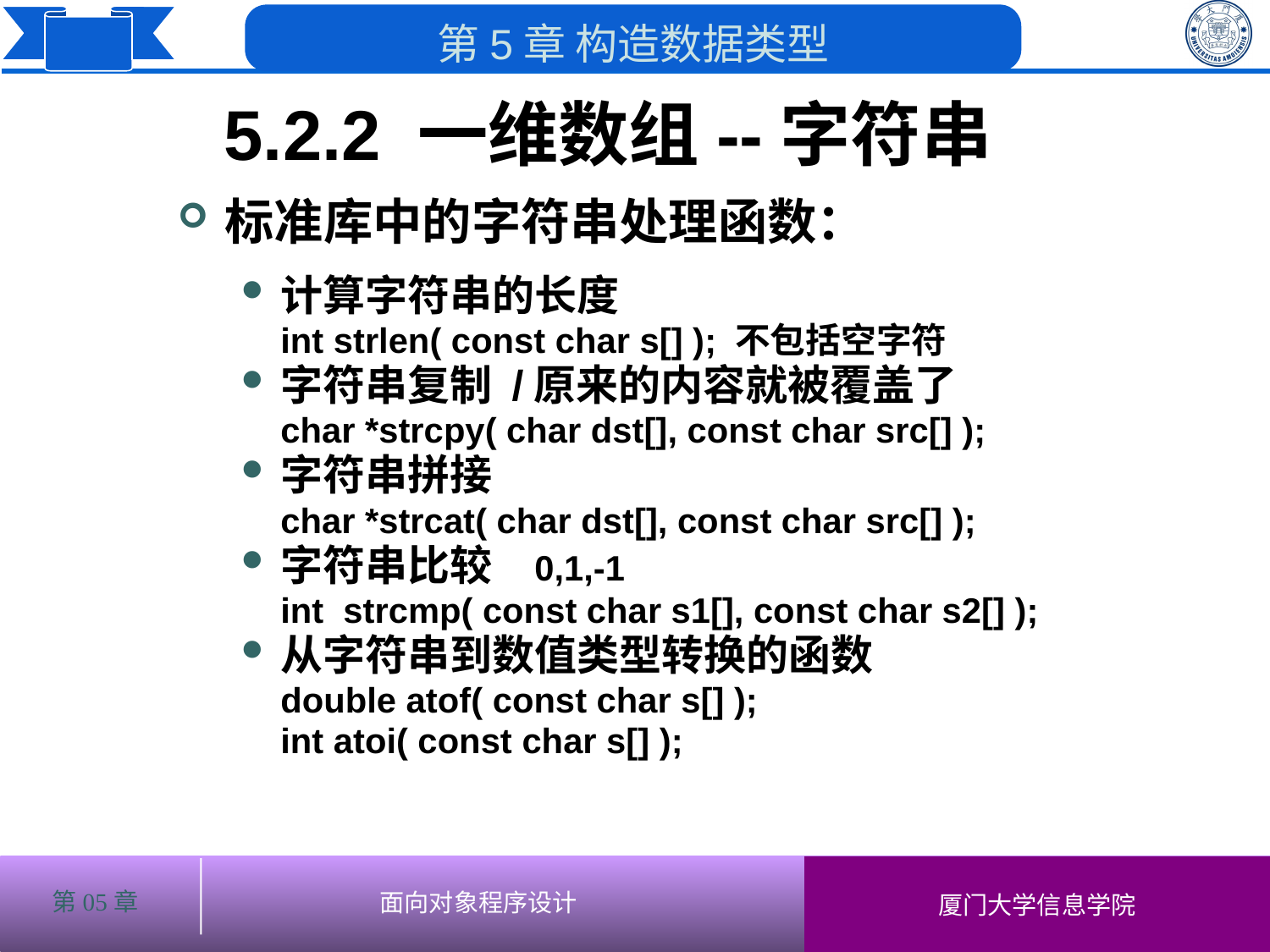

5.2.2 一维数组--字符串
# 标准库中的字符串处理函数：

计算字符串的长度
	int strlen( const char s[] ); 不包括空字符
字符串复制 /原来的内容就被覆盖了
	char *strcpy( char dst[], const char src[] );
字符串拼接
	char *strcat( char dst[], const char src[] );
字符串比较	0,1,-1
	int  strcmp( const char s1[], const char s2[] );
从字符串到数值类型转换的函数
	double atof( const char s[] );
	int atoi( const char s[] );
19